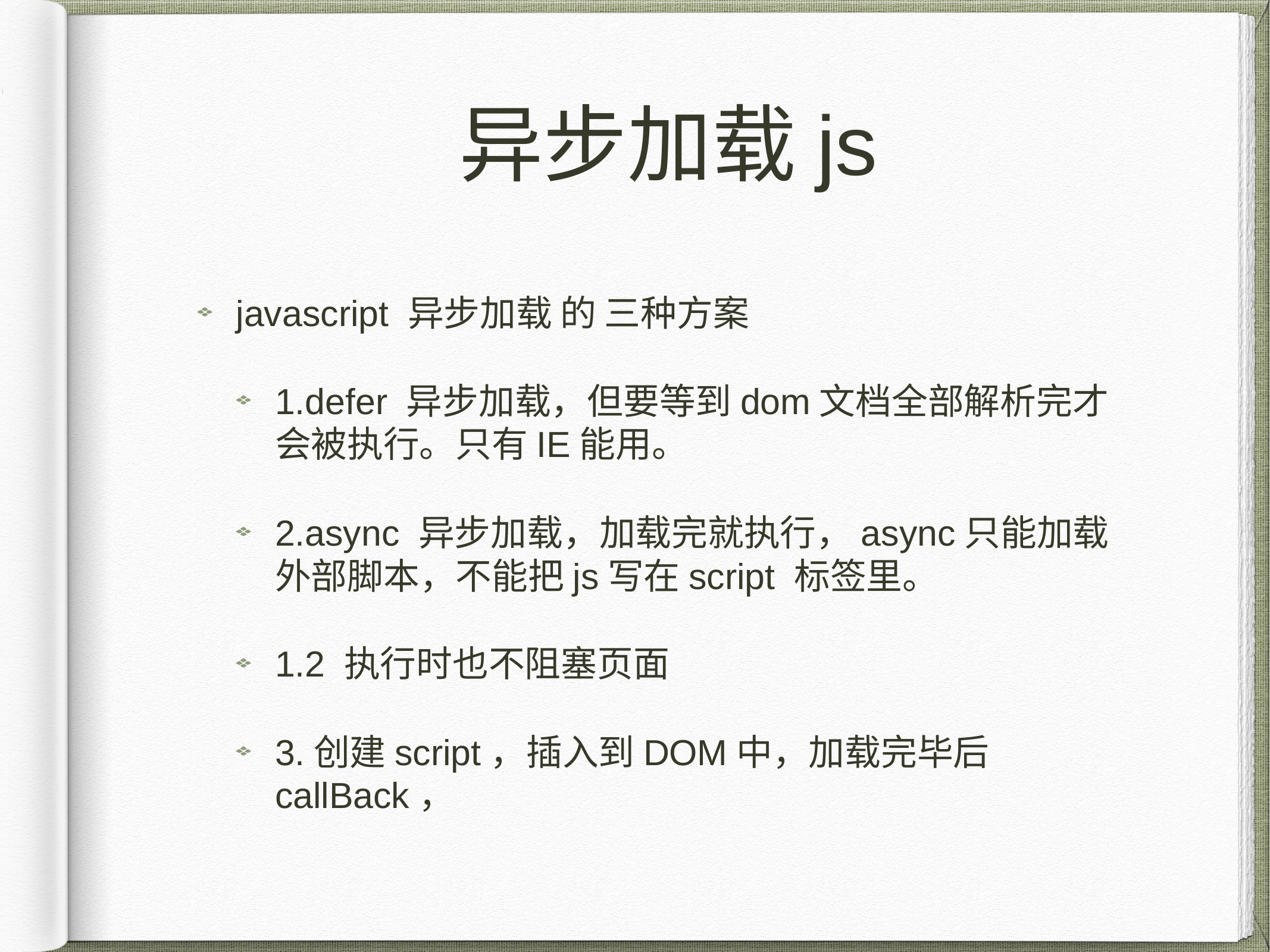

# 异步加载js
javascript 异步加载 的 三种方案
1.defer 异步加载，但要等到dom文档全部解析完才会被执行。只有IE能用。
2.async 异步加载，加载完就执行，async只能加载外部脚本，不能把js写在script 标签里。
1.2 执行时也不阻塞页面
3.创建script，插入到DOM中，加载完毕后callBack，